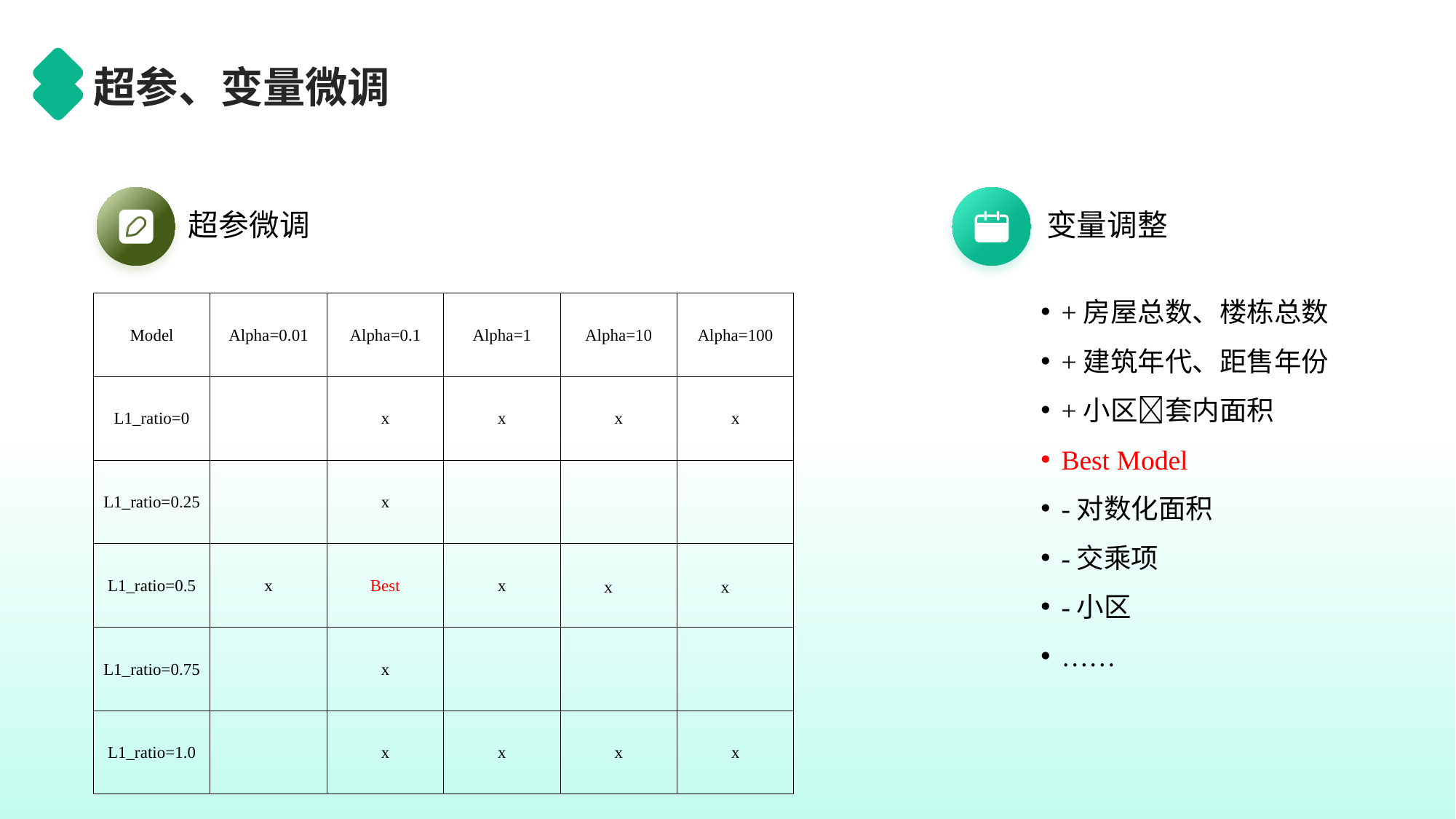

超参、变量微调

超参微调
变量调整

+房屋总数、楼栋总数
+建筑年代、距售年份
+小区×套内面积
Best Model
-对数化面积
-交乘项
-小区
……
| Model | Alpha=0.01 | Alpha=0.1 | Alpha=1 | Alpha=10 | Alpha=100 |
| --- | --- | --- | --- | --- | --- |
| L1\_ratio=0 |  | x | x | x | x |
| L1\_ratio=0.25 |  | x |  |  |  |
| L1\_ratio=0.5 | x | Best | x | x | x |
| L1\_ratio=0.75 |  | x |  |  |  |
| L1\_ratio=1.0 |  | x | x | x | x |